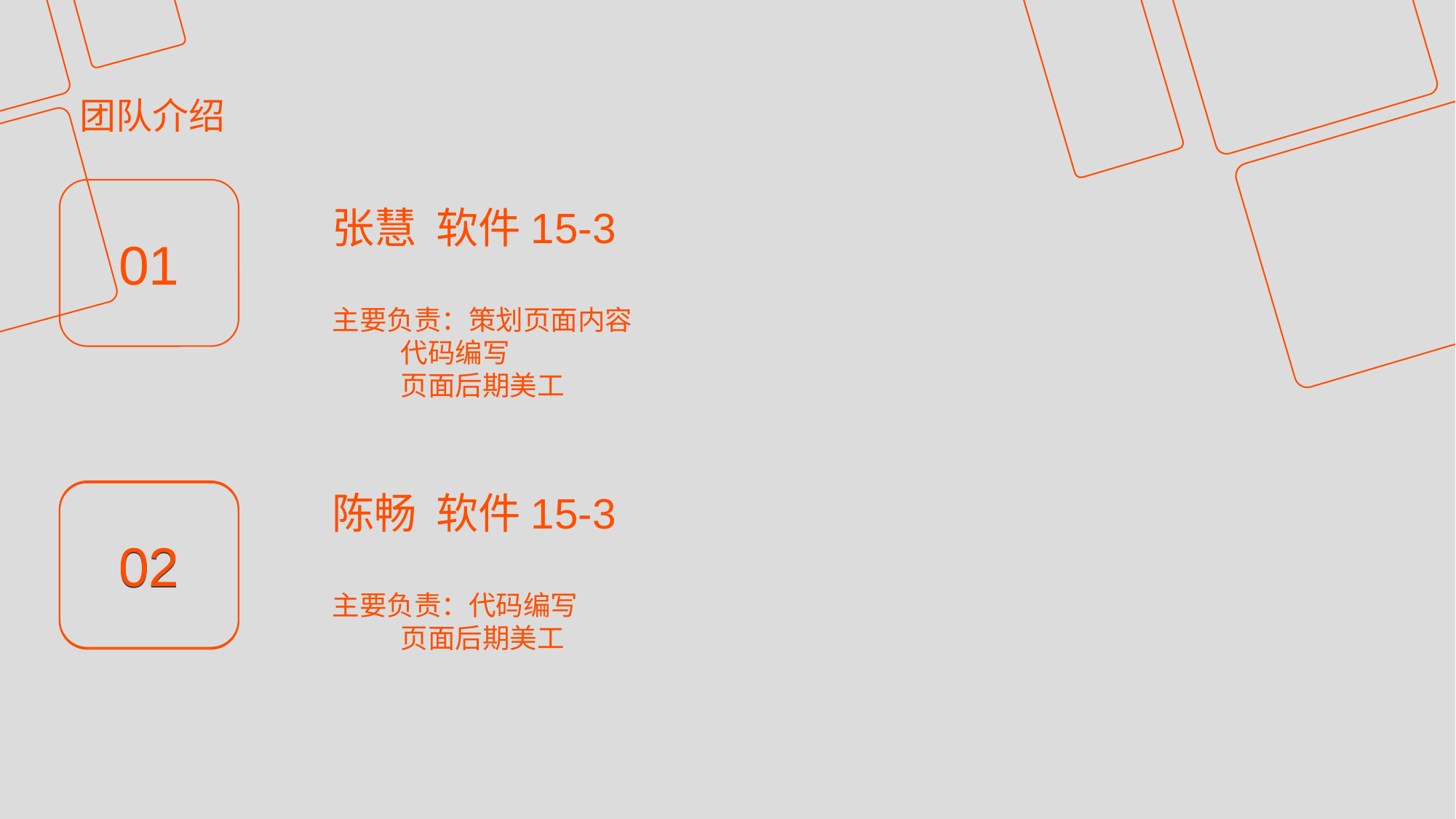

团队介绍
01
02
02
张慧  软件15-3

主要负责：策划页面内容
          代码编写
          页面后期美工
陈畅  软件15-3

主要负责：代码编写
          页面后期美工